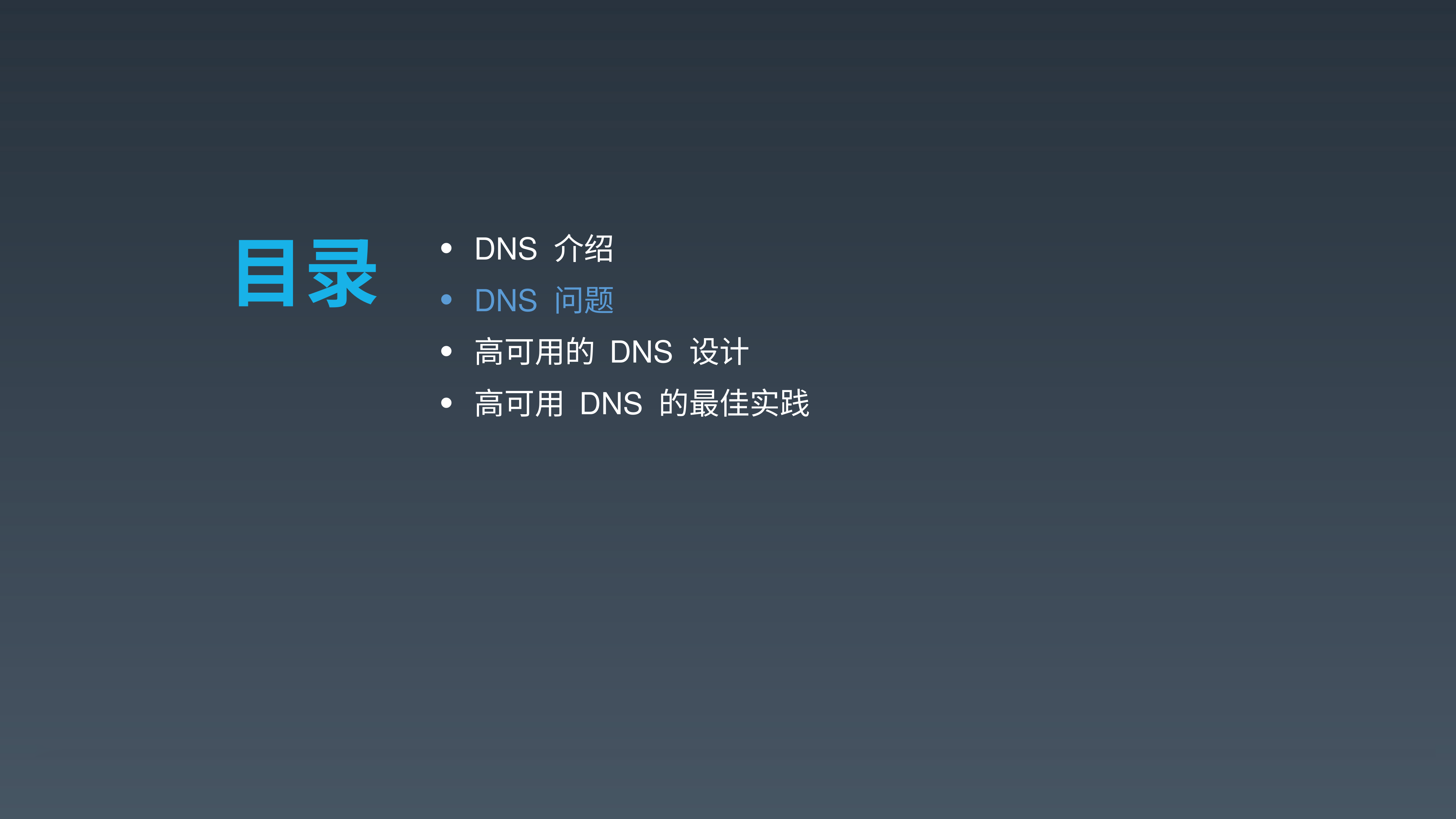

DNS 介绍
DNS 问题
高可用的 DNS 设计
高可用 DNS 的最佳实践